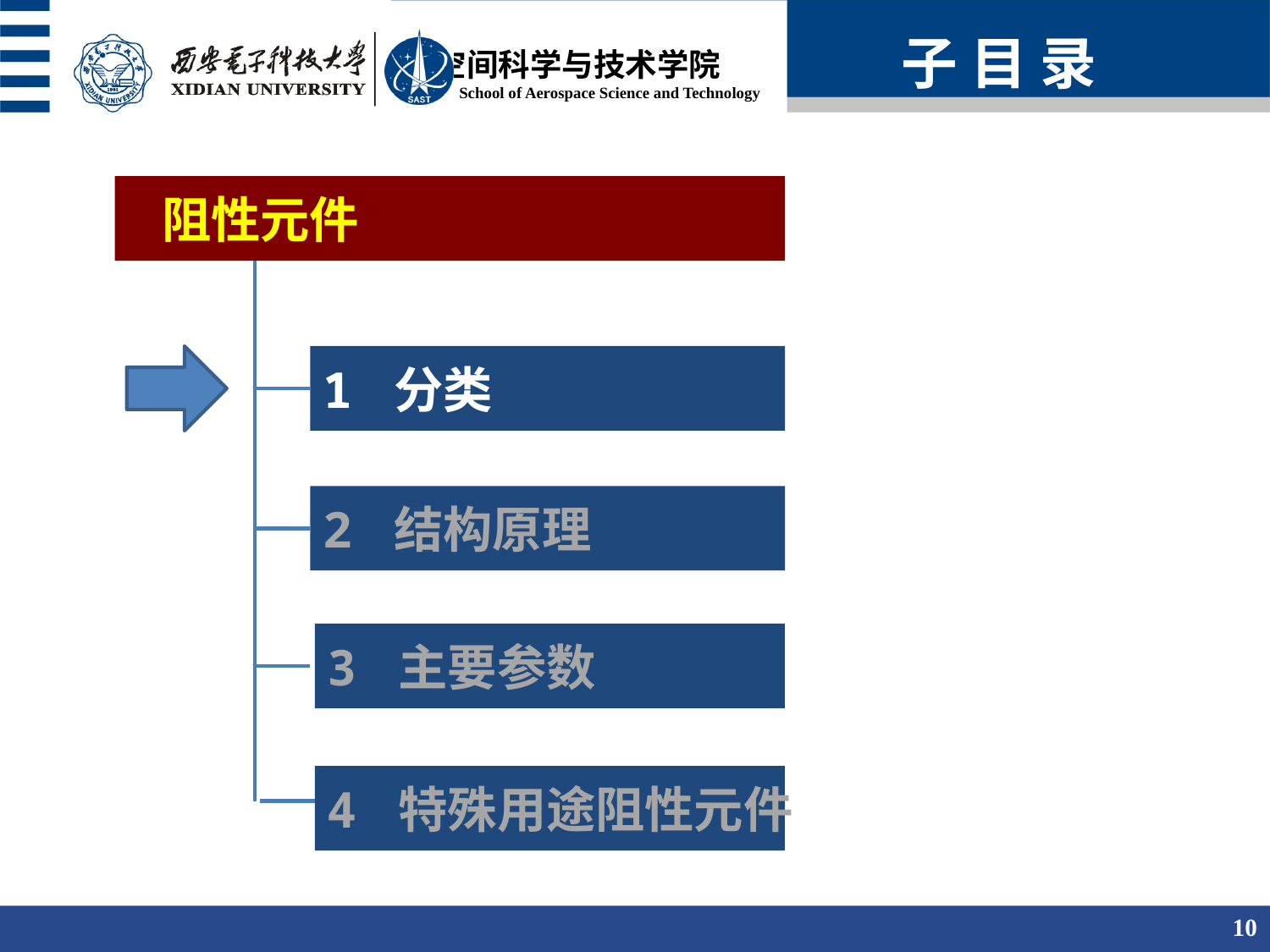

子 目 录
  阻性元件

1 分类
2 结构原理
3 主要参数
4 特殊用途阻性元件